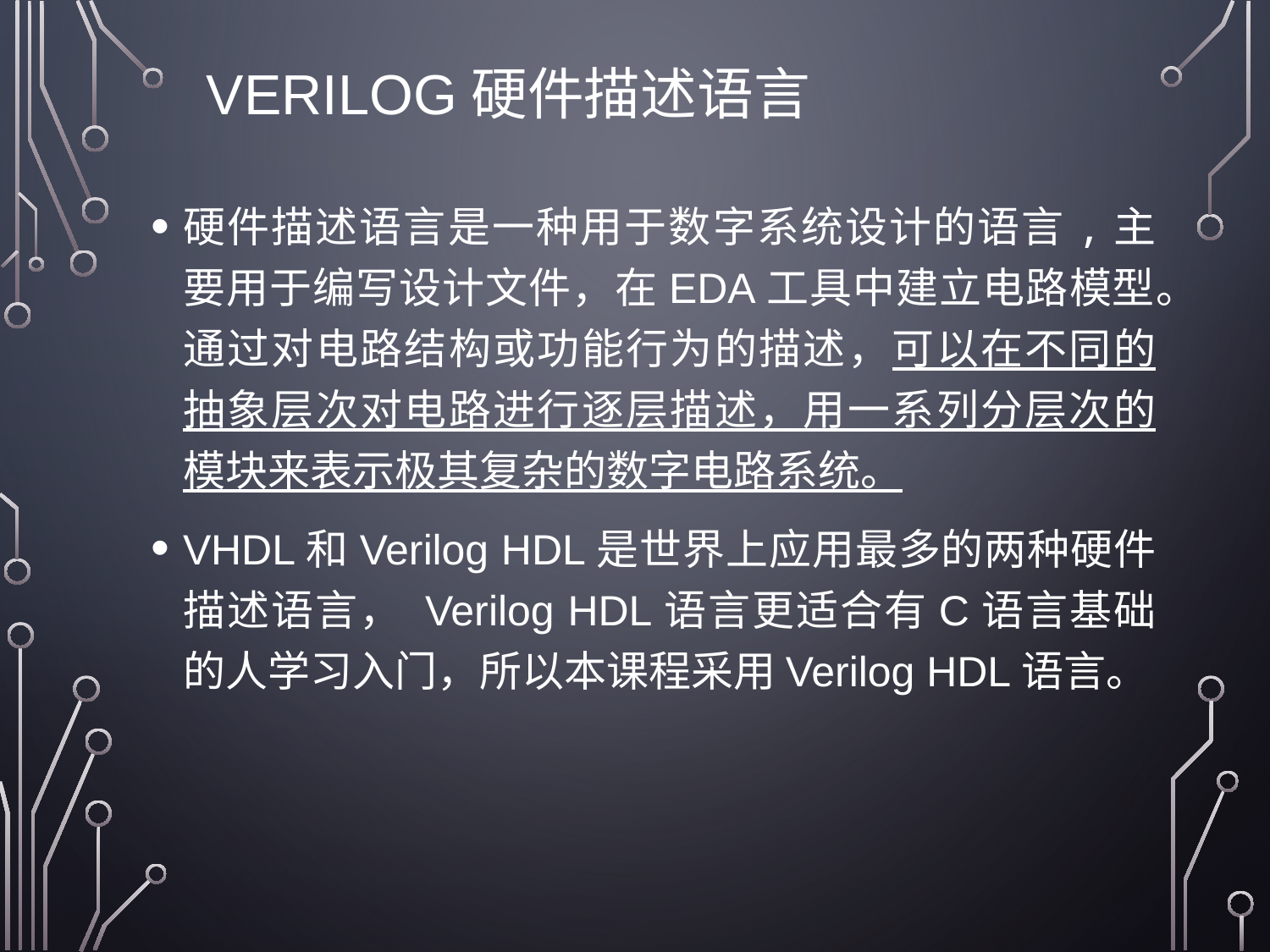

# Verilog硬件描述语言
硬件描述语言是一种用于数字系统设计的语言,主要用于编写设计文件，在EDA工具中建立电路模型。通过对电路结构或功能行为的描述，可以在不同的抽象层次对电路进行逐层描述，用一系列分层次的模块来表示极其复杂的数字电路系统。
VHDL和Verilog HDL是世界上应用最多的两种硬件描述语言， Verilog HDL语言更适合有C语言基础的人学习入门，所以本课程采用Verilog HDL语言。